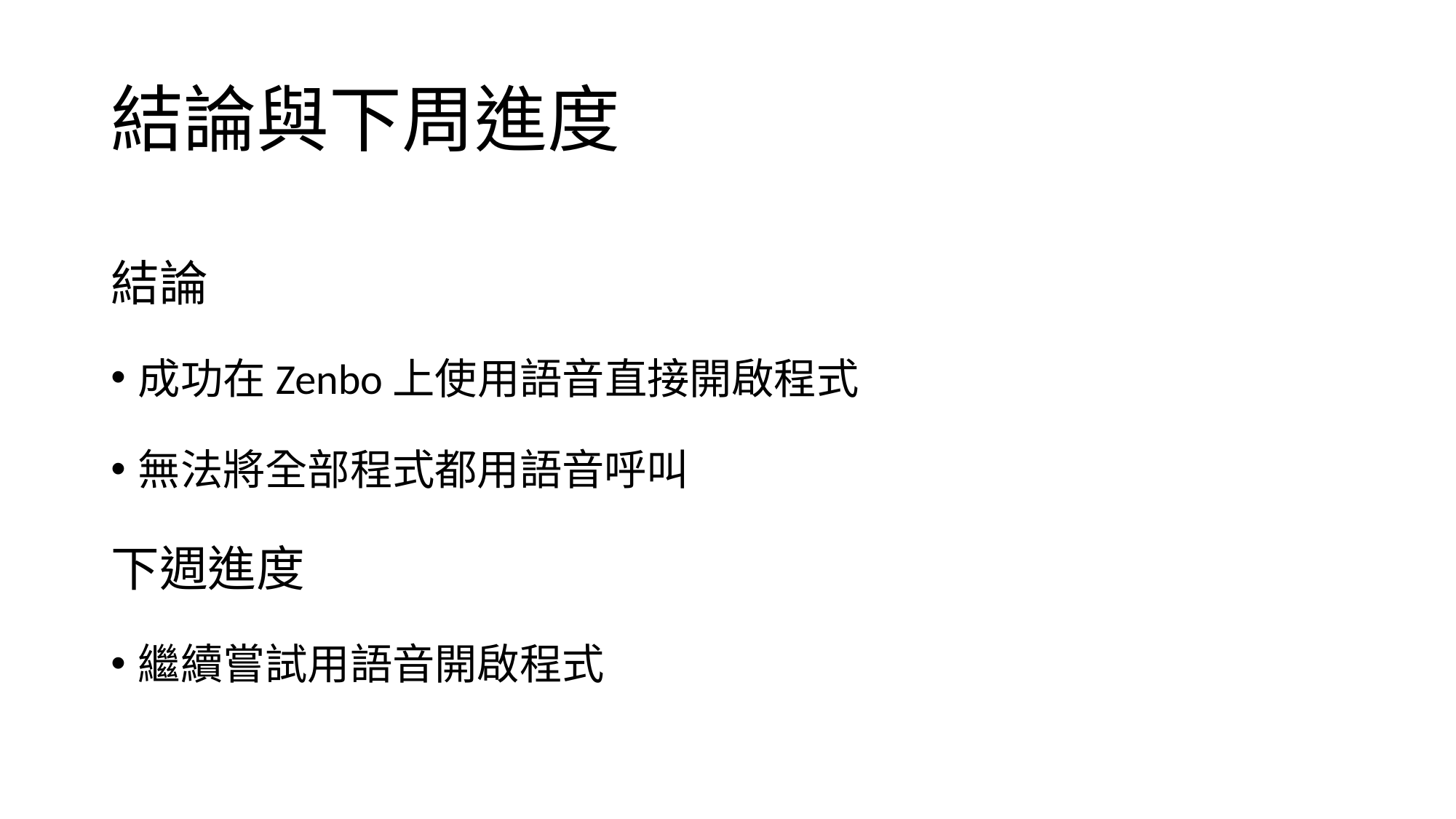

# 結論與下周進度
結論
成功在Zenbo上使用語音直接開啟程式
無法將全部程式都用語音呼叫
下週進度
繼續嘗試用語音開啟程式